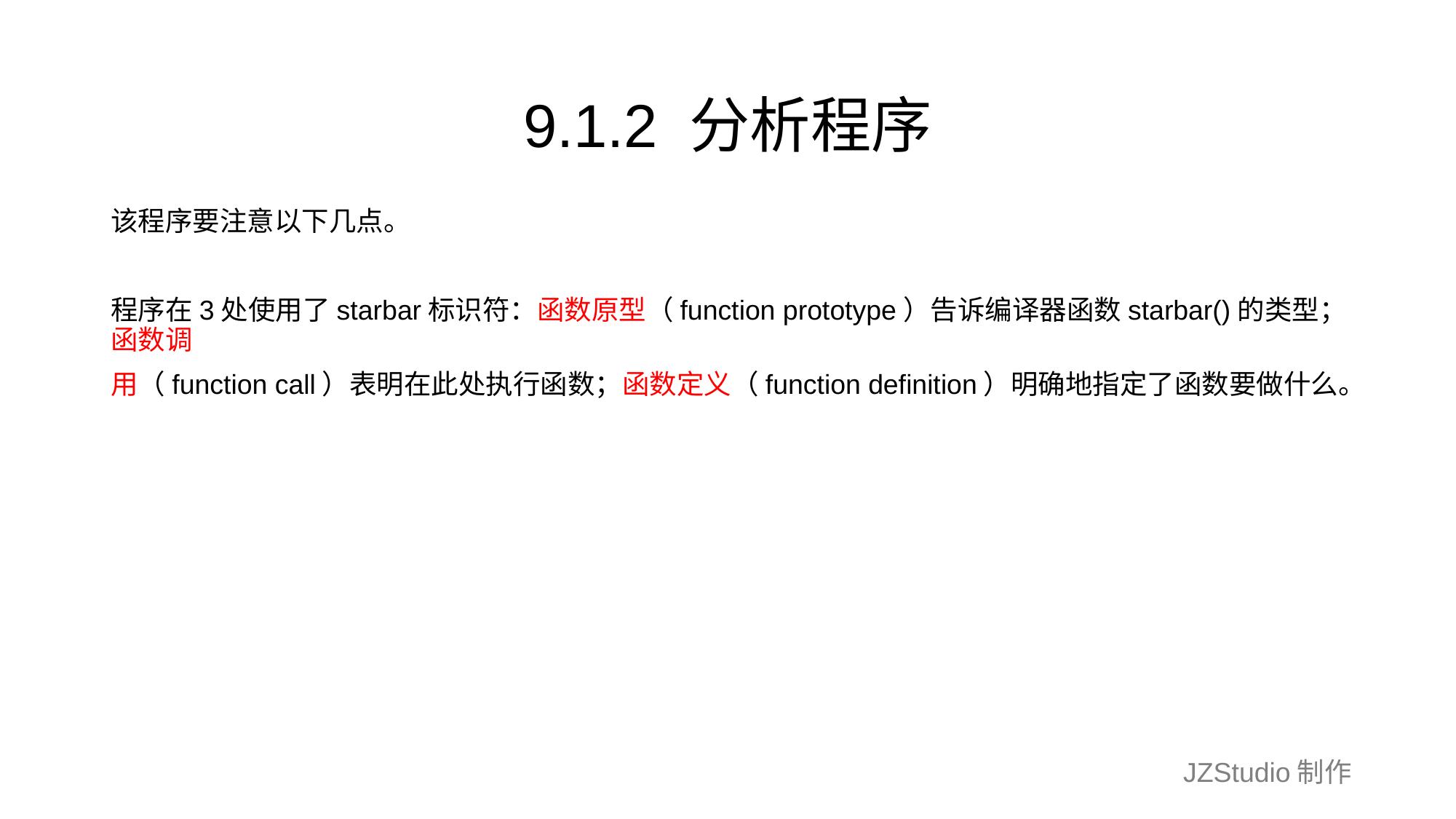

# 9.1.2 分析程序
该程序要注意以下几点。

程序在3处使用了starbar标识符：函数原型（function prototype）告诉编译器函数starbar()的类型；函数调
用（function call）表明在此处执行函数；函数定义（function definition）明确地指定了函数要做什么。